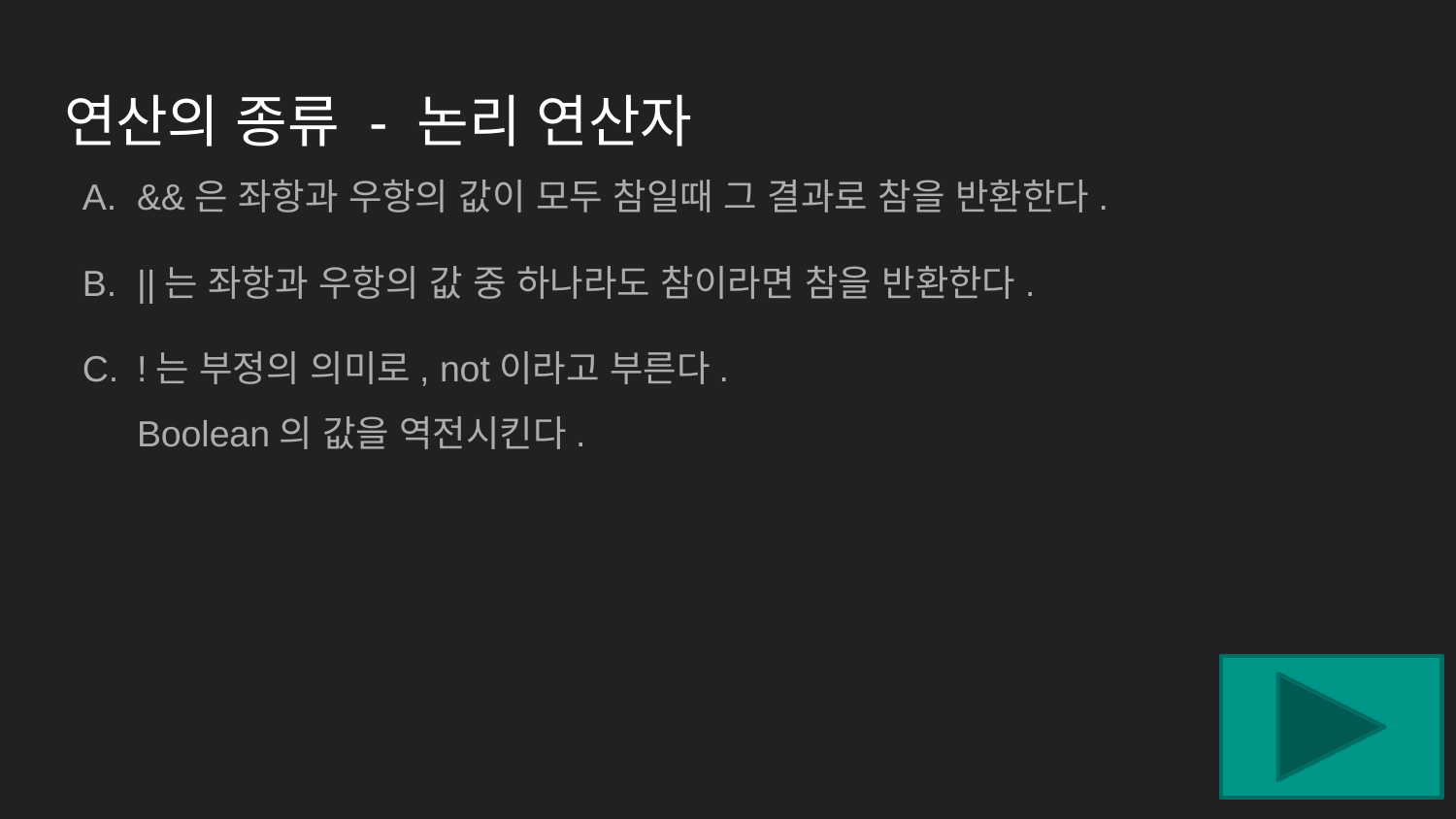

# 연산의 종류 - 논리 연산자
&&은 좌항과 우항의 값이 모두 참일때 그 결과로 참을 반환한다.
||는 좌항과 우항의 값 중 하나라도 참이라면 참을 반환한다.
!는 부정의 의미로, not이라고 부른다.
Boolean의 값을 역전시킨다.